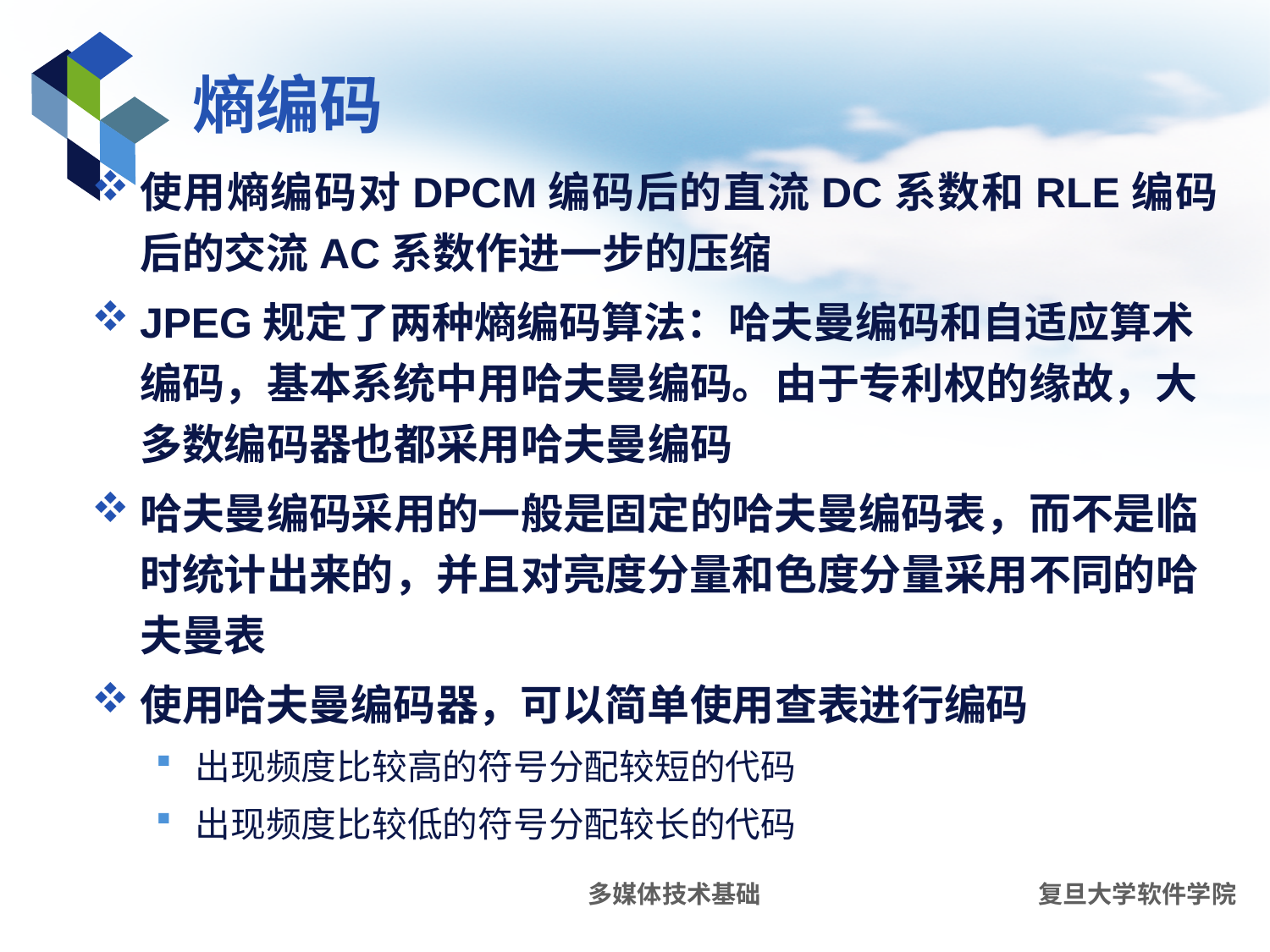

# 熵编码
使用熵编码对DPCM编码后的直流DC系数和RLE编码后的交流AC系数作进一步的压缩
JPEG规定了两种熵编码算法：哈夫曼编码和自适应算术编码，基本系统中用哈夫曼编码。由于专利权的缘故，大多数编码器也都采用哈夫曼编码
哈夫曼编码采用的一般是固定的哈夫曼编码表，而不是临时统计出来的，并且对亮度分量和色度分量采用不同的哈夫曼表
使用哈夫曼编码器，可以简单使用查表进行编码
出现频度比较高的符号分配较短的代码
出现频度比较低的符号分配较长的代码
多媒体技术基础